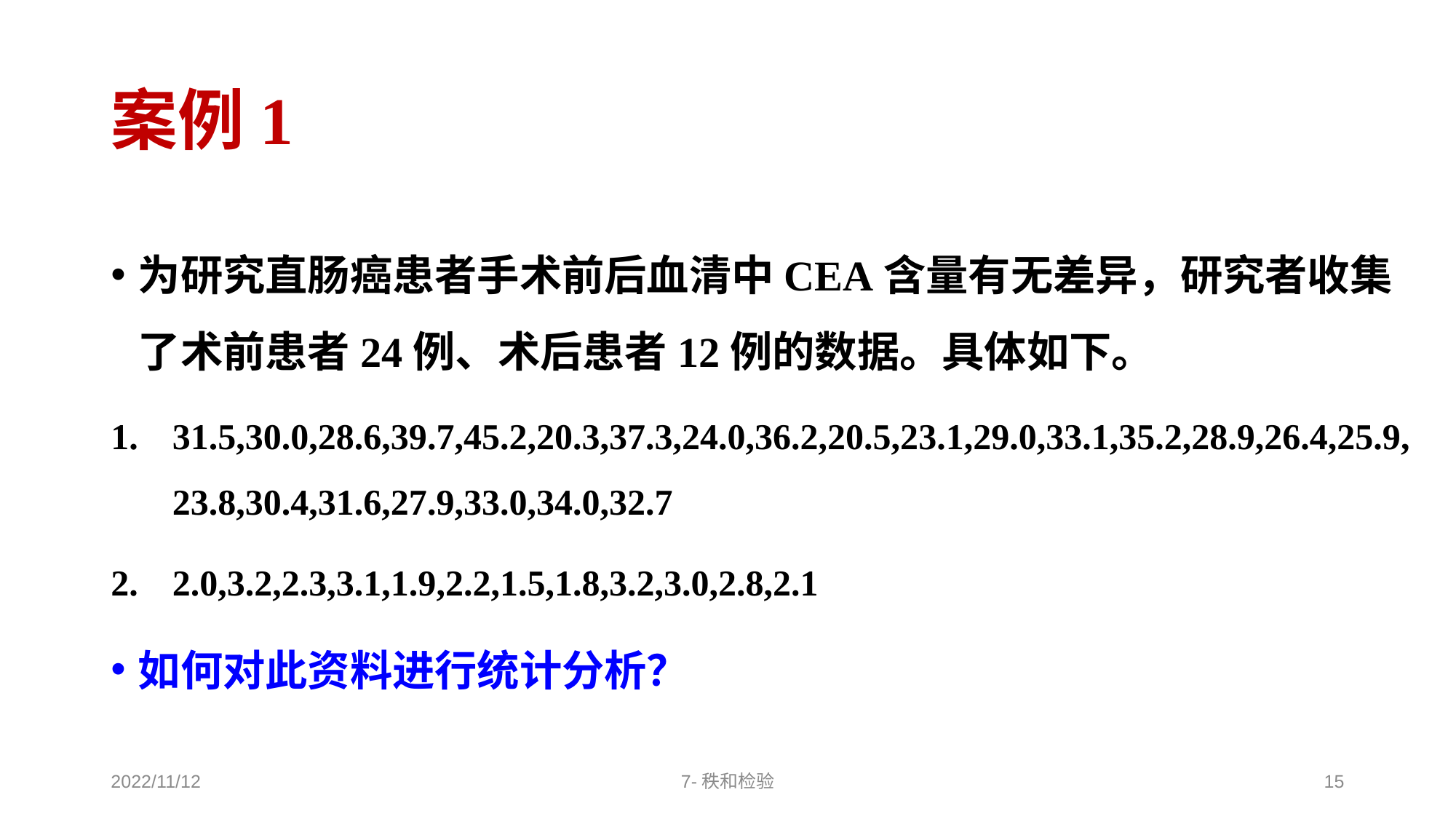

# 案例1
为研究直肠癌患者手术前后血清中CEA含量有无差异，研究者收集了术前患者24例、术后患者12例的数据。具体如下。
31.5,30.0,28.6,39.7,45.2,20.3,37.3,24.0,36.2,20.5,23.1,29.0,33.1,35.2,28.9,26.4,25.9,23.8,30.4,31.6,27.9,33.0,34.0,32.7
2.0,3.2,2.3,3.1,1.9,2.2,1.5,1.8,3.2,3.0,2.8,2.1
如何对此资料进行统计分析？
2022/11/12
7-秩和检验
15